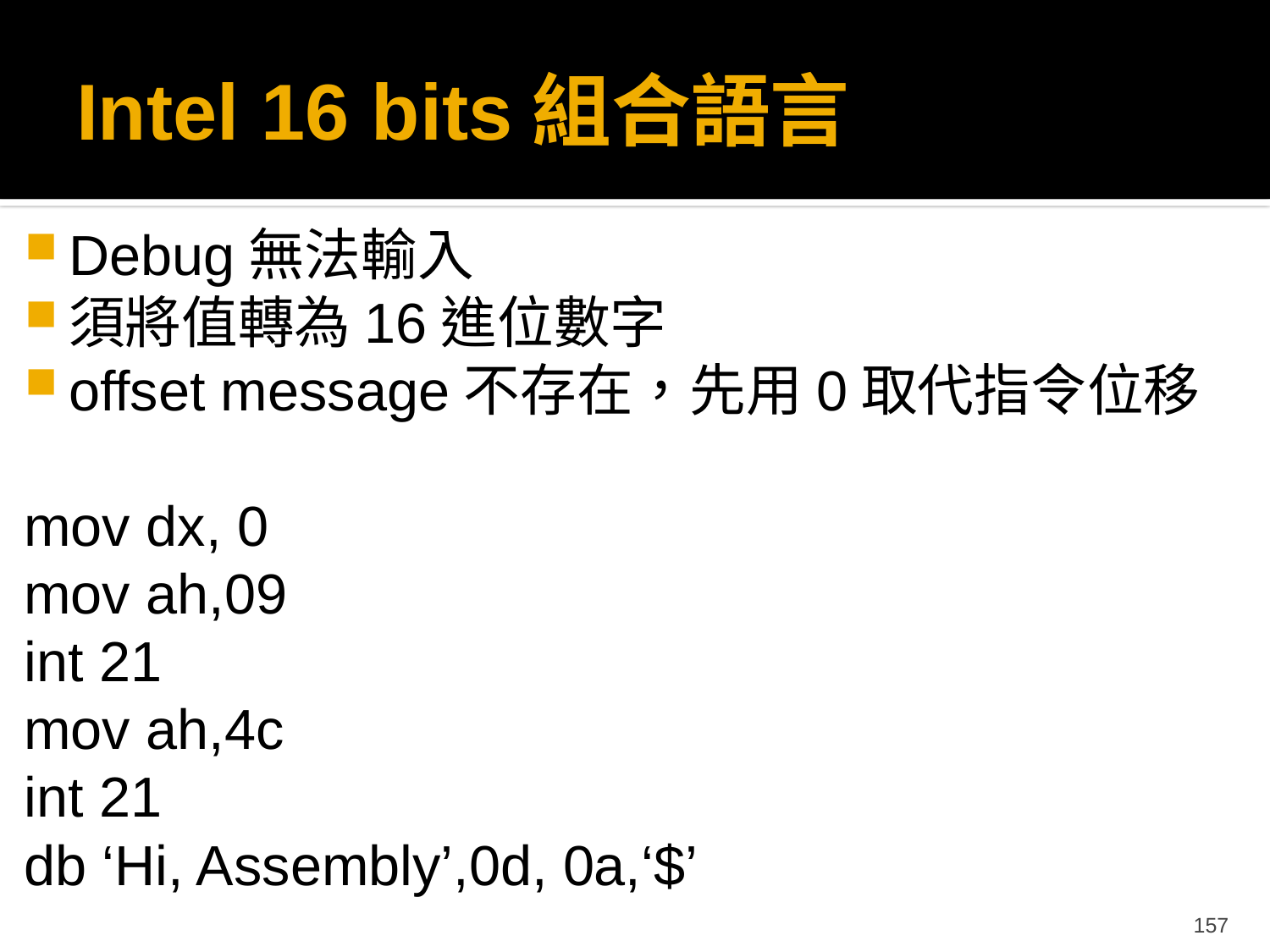

# Intel 16 bits組合語言
Debug無法輸入
須將值轉為16進位數字
offset message不存在，先用0取代指令位移

mov dx, 0
mov ah,09
int 21
mov ah,4c
int 21
db ‘Hi, Assembly’,0d, 0a,‘$’
157